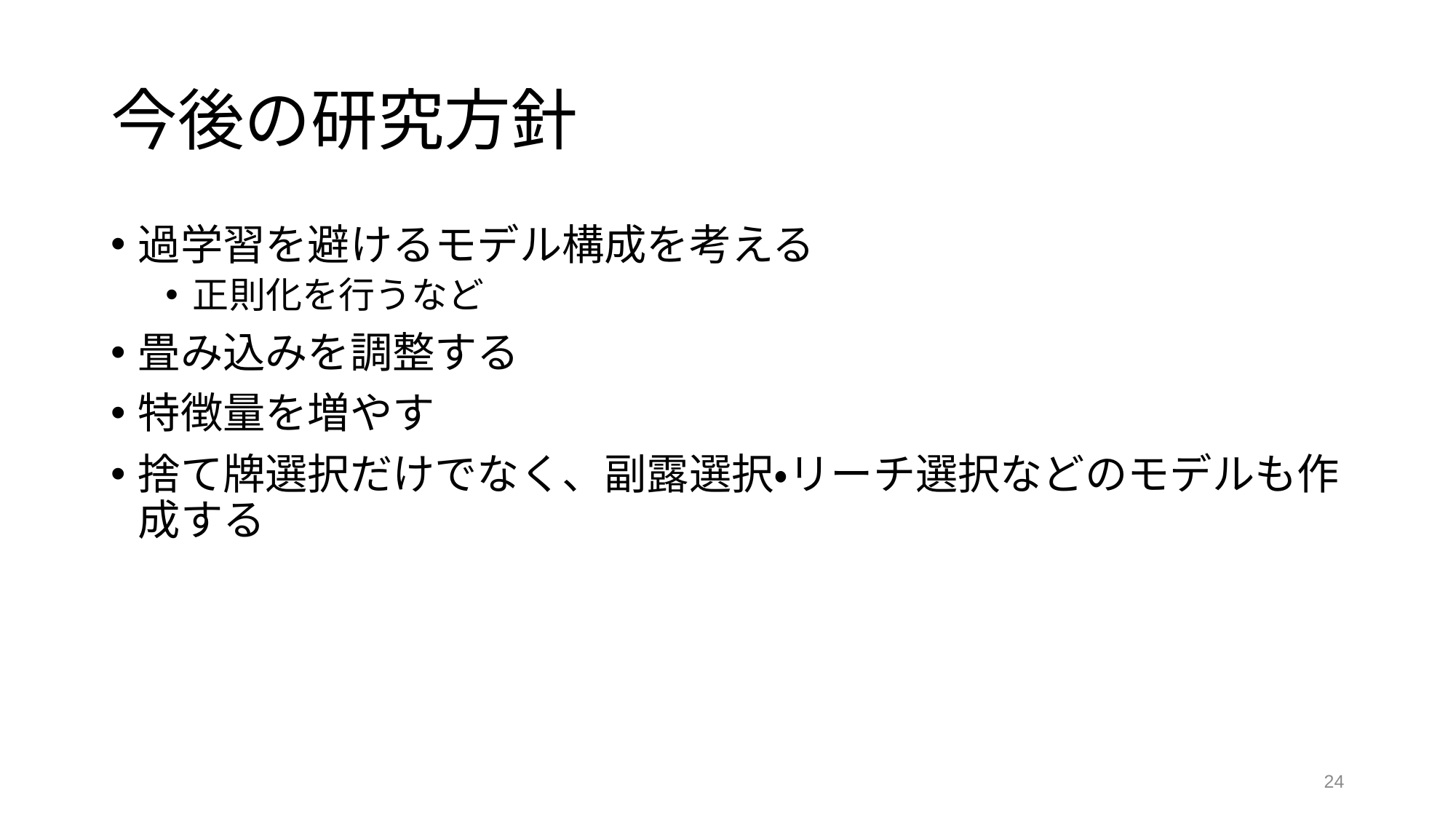

# 今後の研究方針
過学習を避けるモデル構成を考える
正則化を行うなど
畳み込みを調整する
特徴量を増やす
捨て牌選択だけでなく、副露選択・リーチ選択などのモデルも作成する

24